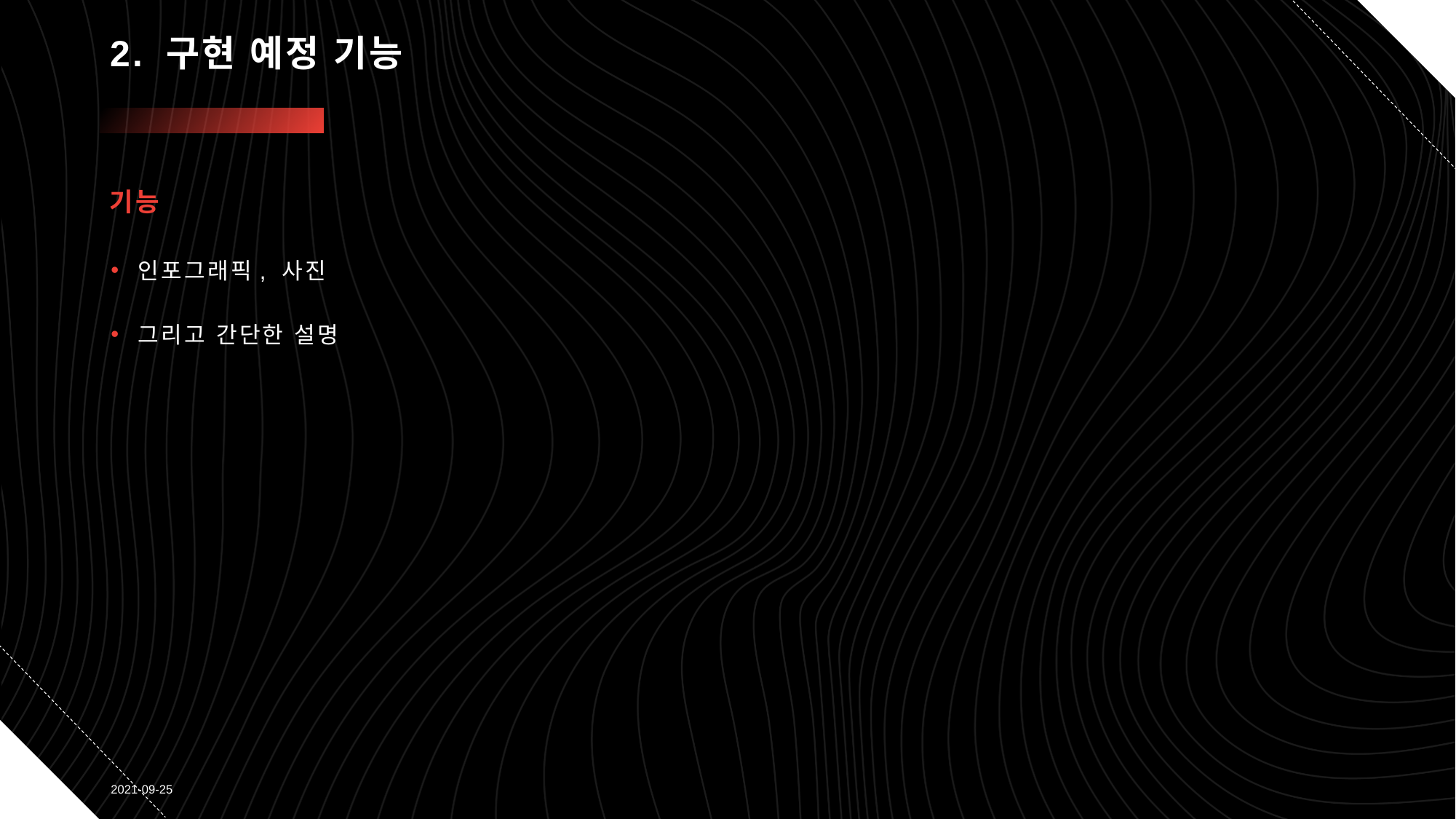

# 2. 구현 예정 기능

기능
인포그래픽, 사진
그리고 간단한 설명

2021-09-25